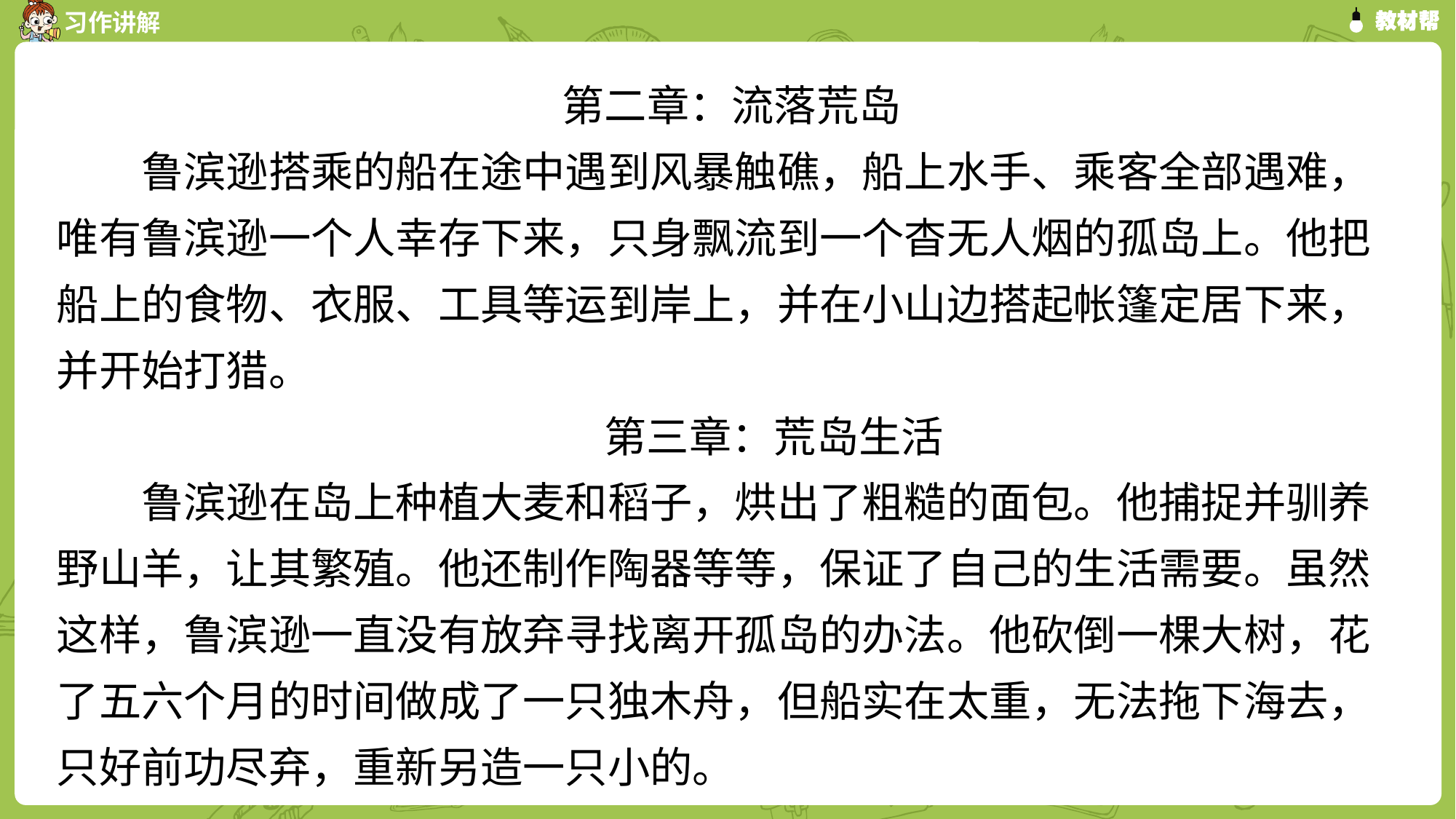

第二章：流落荒岛
　　鲁滨逊搭乘的船在途中遇到风暴触礁，船上水手、乘客全部遇难，唯有鲁滨逊一个人幸存下来，只身飘流到一个杳无人烟的孤岛上。他把船上的食物、衣服、工具等运到岸上，并在小山边搭起帐篷定居下来，并开始打猎。
　　第三章：荒岛生活
　　鲁滨逊在岛上种植大麦和稻子，烘出了粗糙的面包。他捕捉并驯养野山羊，让其繁殖。他还制作陶器等等，保证了自己的生活需要。虽然这样，鲁滨逊一直没有放弃寻找离开孤岛的办法。他砍倒一棵大树，花了五六个月的时间做成了一只独木舟，但船实在太重，无法拖下海去，只好前功尽弃，重新另造一只小的。